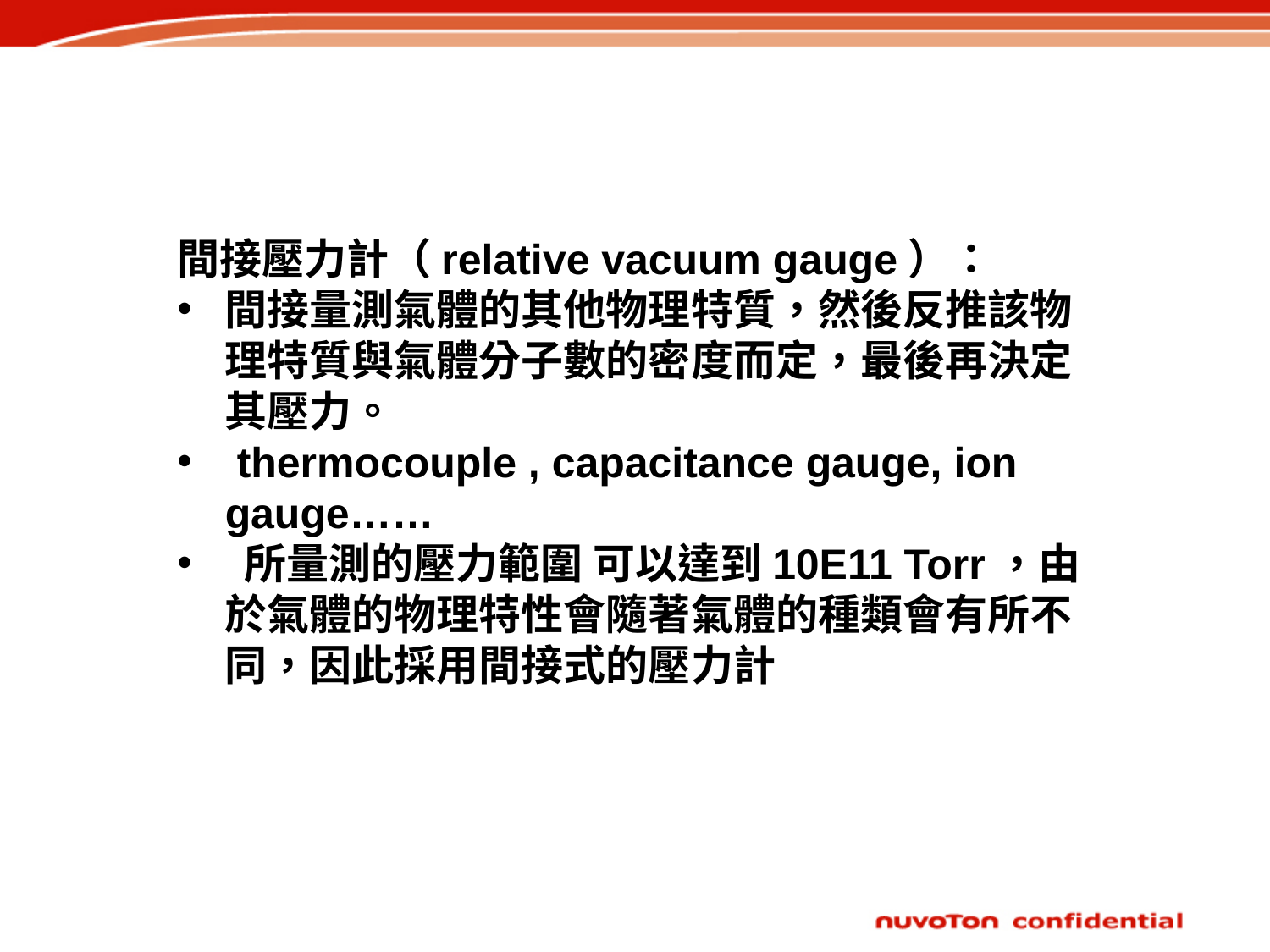

間接壓力計（relative vacuum gauge）：
間接量測氣體的其他物理特質，然後反推該物理特質與氣體分子數的密度而定，最後再決定其壓力。
 thermocouple , capacitance gauge, ion gauge……
 所量測的壓力範圍 可以達到10E11 Torr，由於氣體的物理特性會隨著氣體的種類會有所不同，因此採用間接式的壓力計